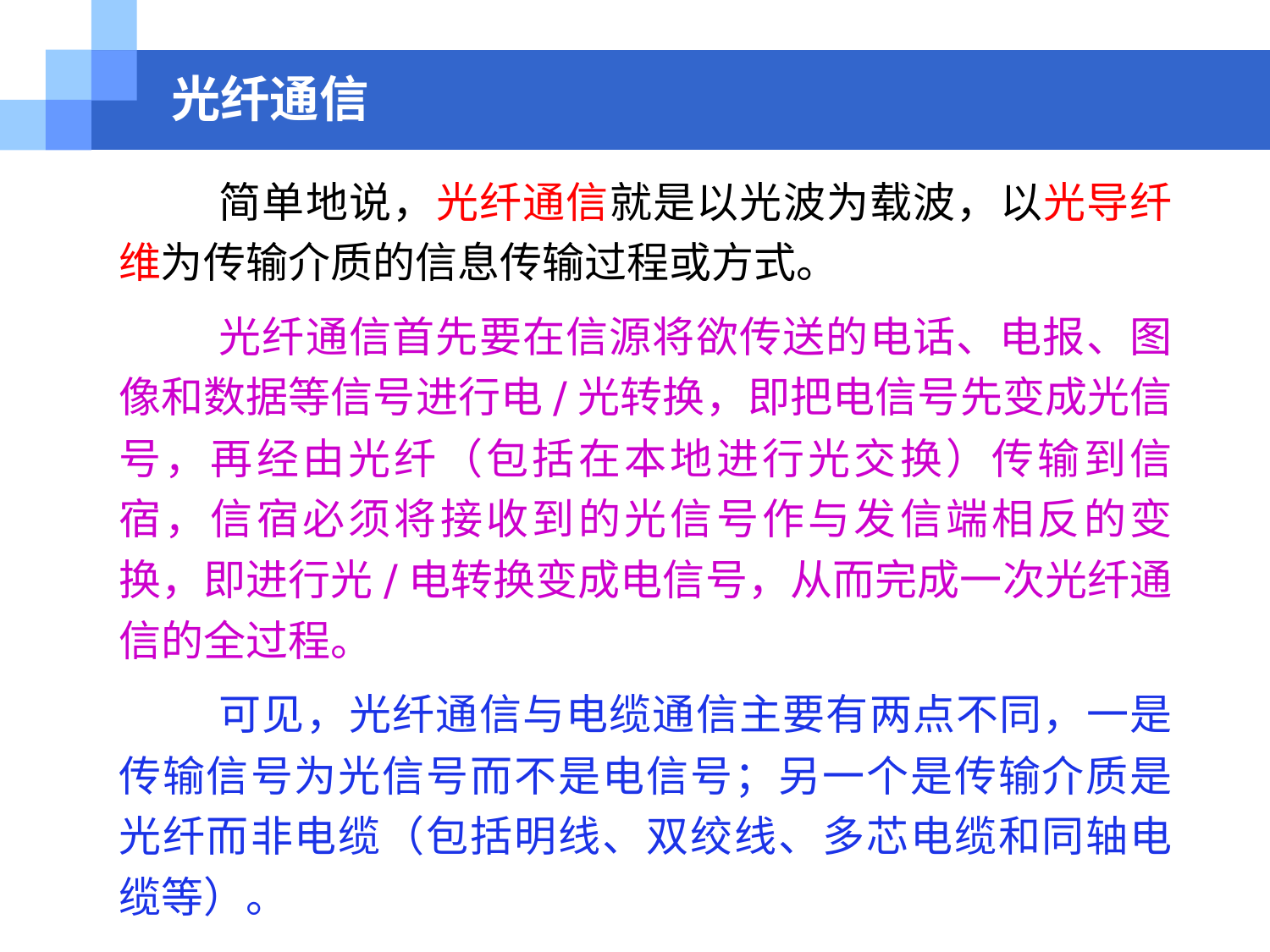

# 光纤通信
简单地说，光纤通信就是以光波为载波，以光导纤维为传输介质的信息传输过程或方式。
光纤通信首先要在信源将欲传送的电话、电报、图像和数据等信号进行电/光转换，即把电信号先变成光信号，再经由光纤（包括在本地进行光交换）传输到信宿，信宿必须将接收到的光信号作与发信端相反的变换，即进行光/电转换变成电信号，从而完成一次光纤通信的全过程。
可见，光纤通信与电缆通信主要有两点不同，一是传输信号为光信号而不是电信号；另一个是传输介质是光纤而非电缆（包括明线、双绞线、多芯电缆和同轴电缆等）。